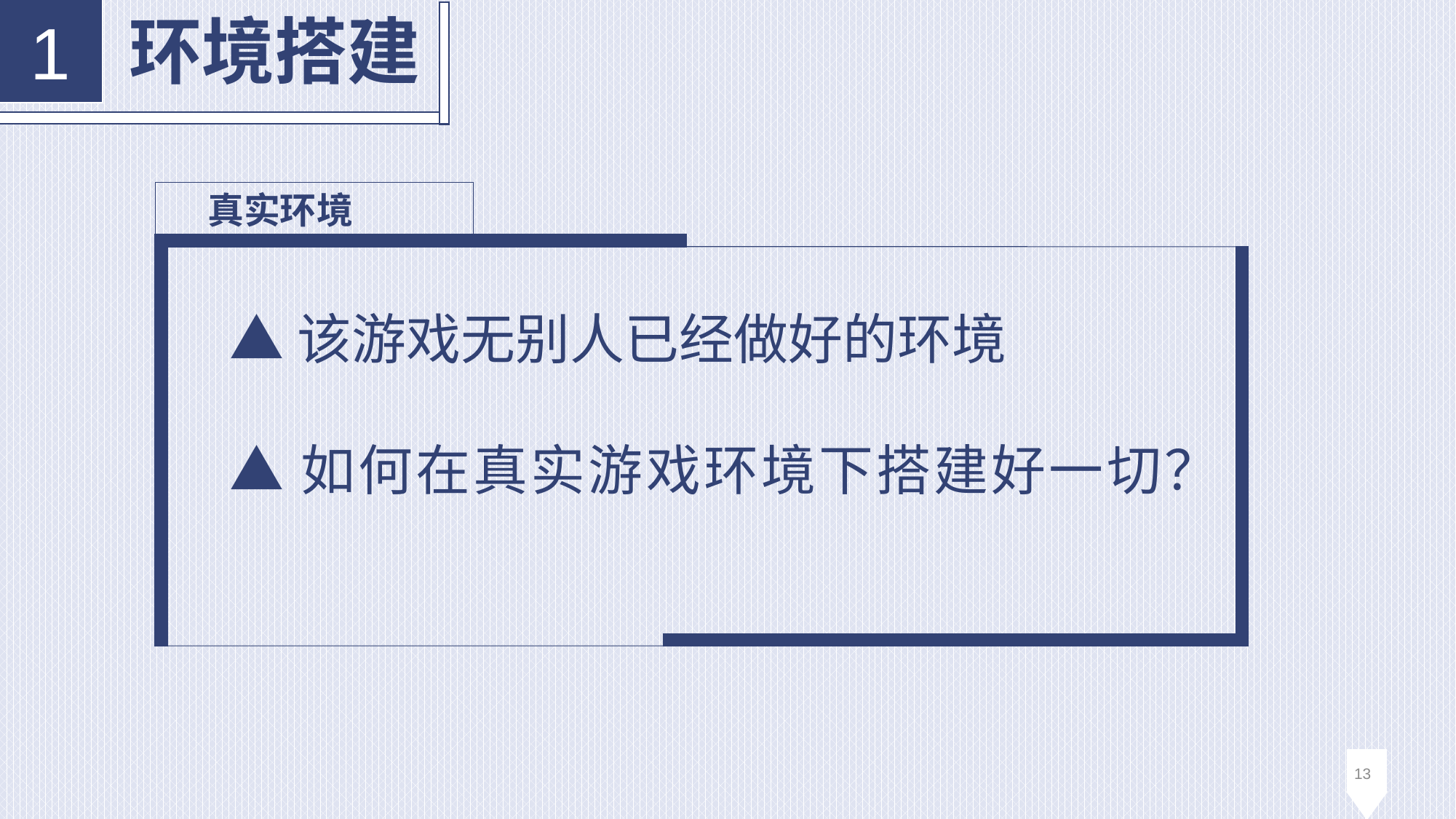

环境搭建

1

    真实环境

▲该游戏无别人已经做好的环境

▲如何在真实游戏环境下搭建好一切？

13